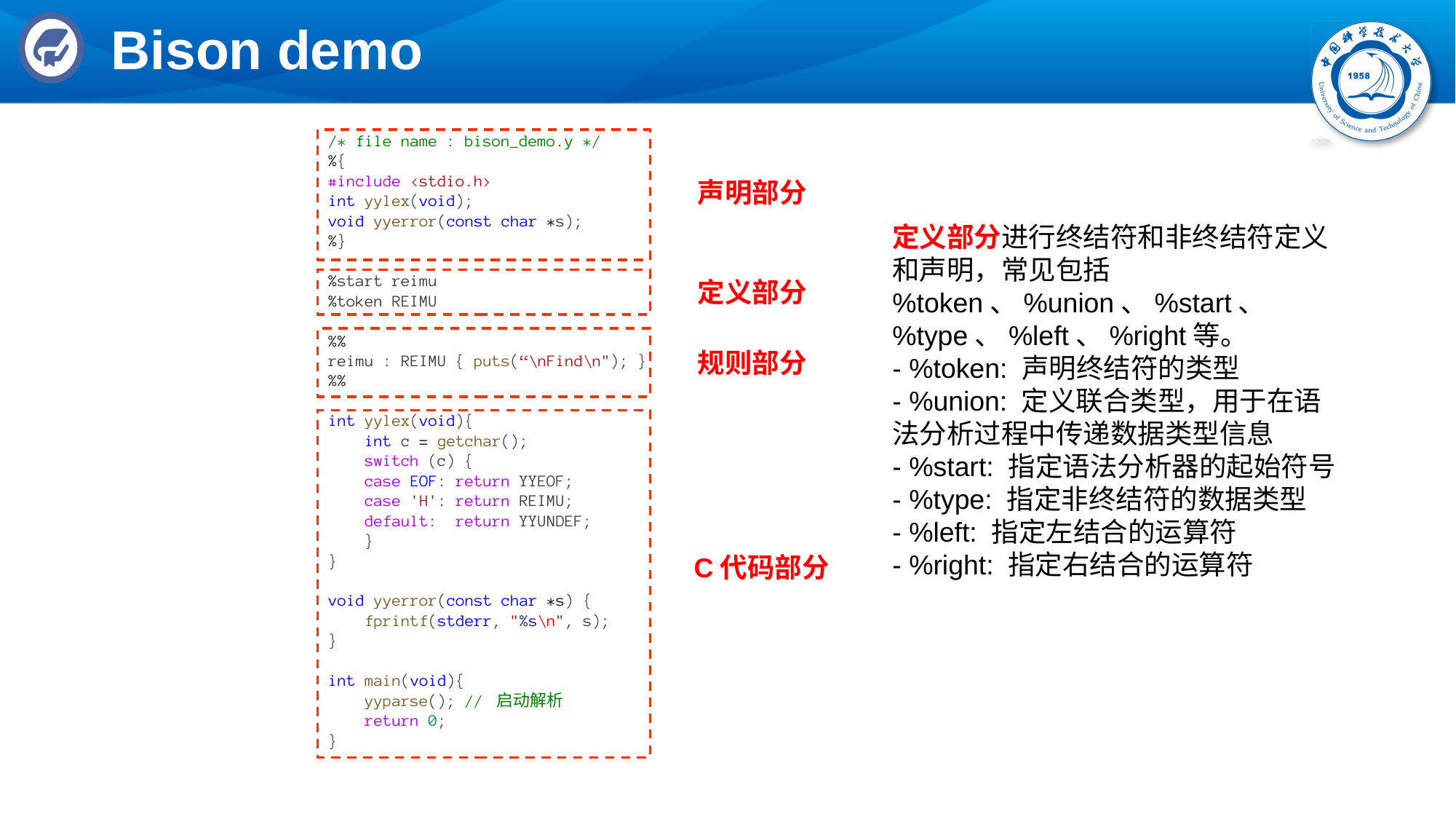

# Bison demo
/* file name : bison_demo.y */
%{
#include <stdio.h>
int yylex(void);
void yyerror(const char *s);
%}
%start reimu
%token REIMU
%%
reimu : REIMU { puts(“\nFind\n"); }
%%
int yylex(void){
    int c = getchar();
    switch (c) {
    case EOF: return YYEOF;
    case 'H': return REIMU;
    default:  return YYUNDEF;
    }
}
void yyerror(const char *s) {
    fprintf(stderr, "%s\n", s);
}
int main(void){
    yyparse(); // 启动解析
    return 0;
}

声明部分

定义部分

规则部分

C代码部分
定义部分进行终结符和非终结符定义和声明，常见包括
%token、%union、%start、%type、%left、%right等。
- %token: 声明终结符的类型
- %union: 定义联合类型，用于在语法分析过程中传递数据类型信息
- %start: 指定语法分析器的起始符号
- %type: 指定非终结符的数据类型
- %left: 指定左结合的运算符
- %right: 指定右结合的运算符